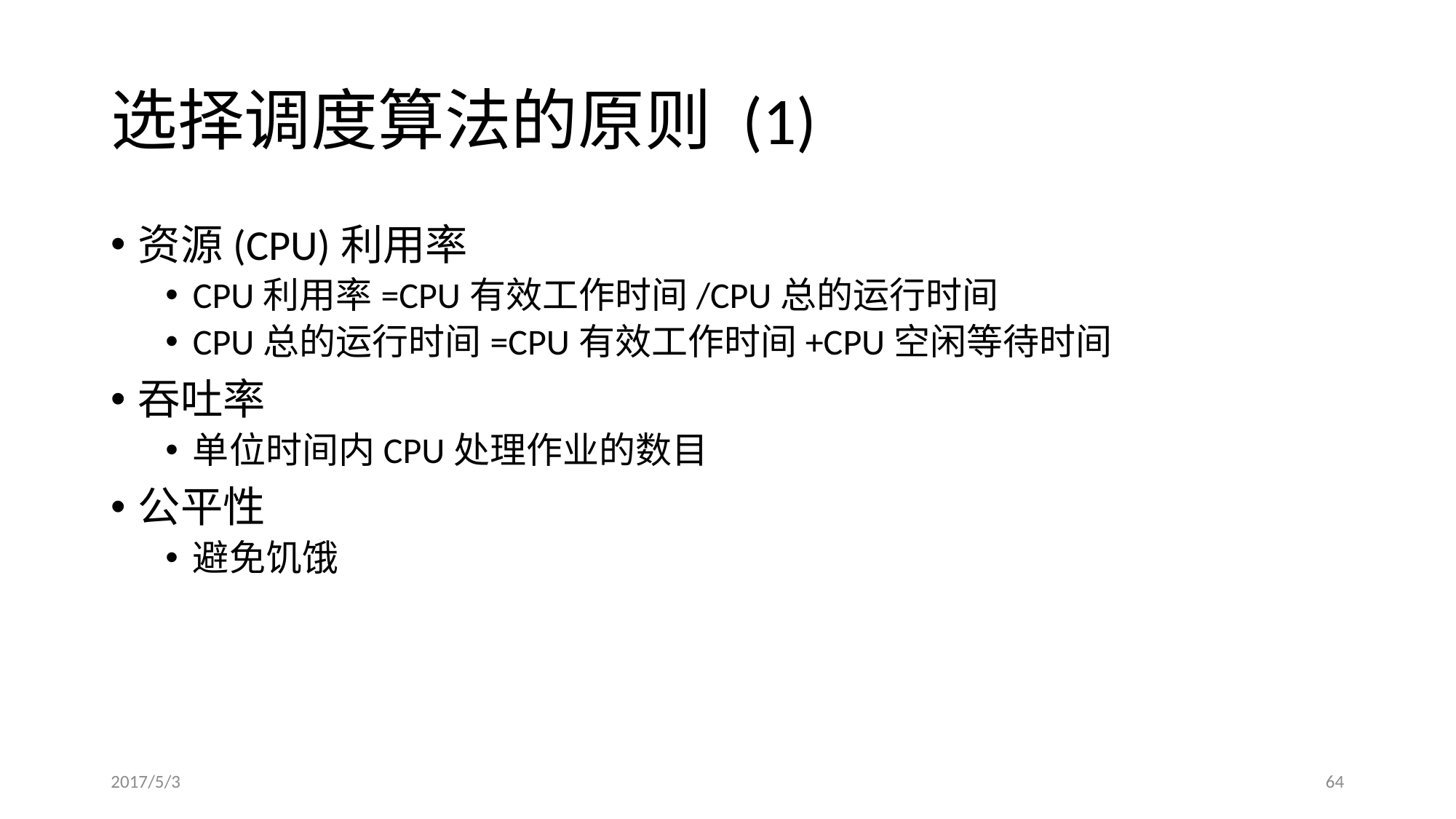

# 选择调度算法的原则 (1)
资源(CPU)利用率
CPU利用率=CPU有效工作时间/CPU总的运行时间
CPU总的运行时间=CPU有效工作时间+CPU空闲等待时间
吞吐率
单位时间内CPU处理作业的数目
公平性
避免饥饿

2017/5/3
64